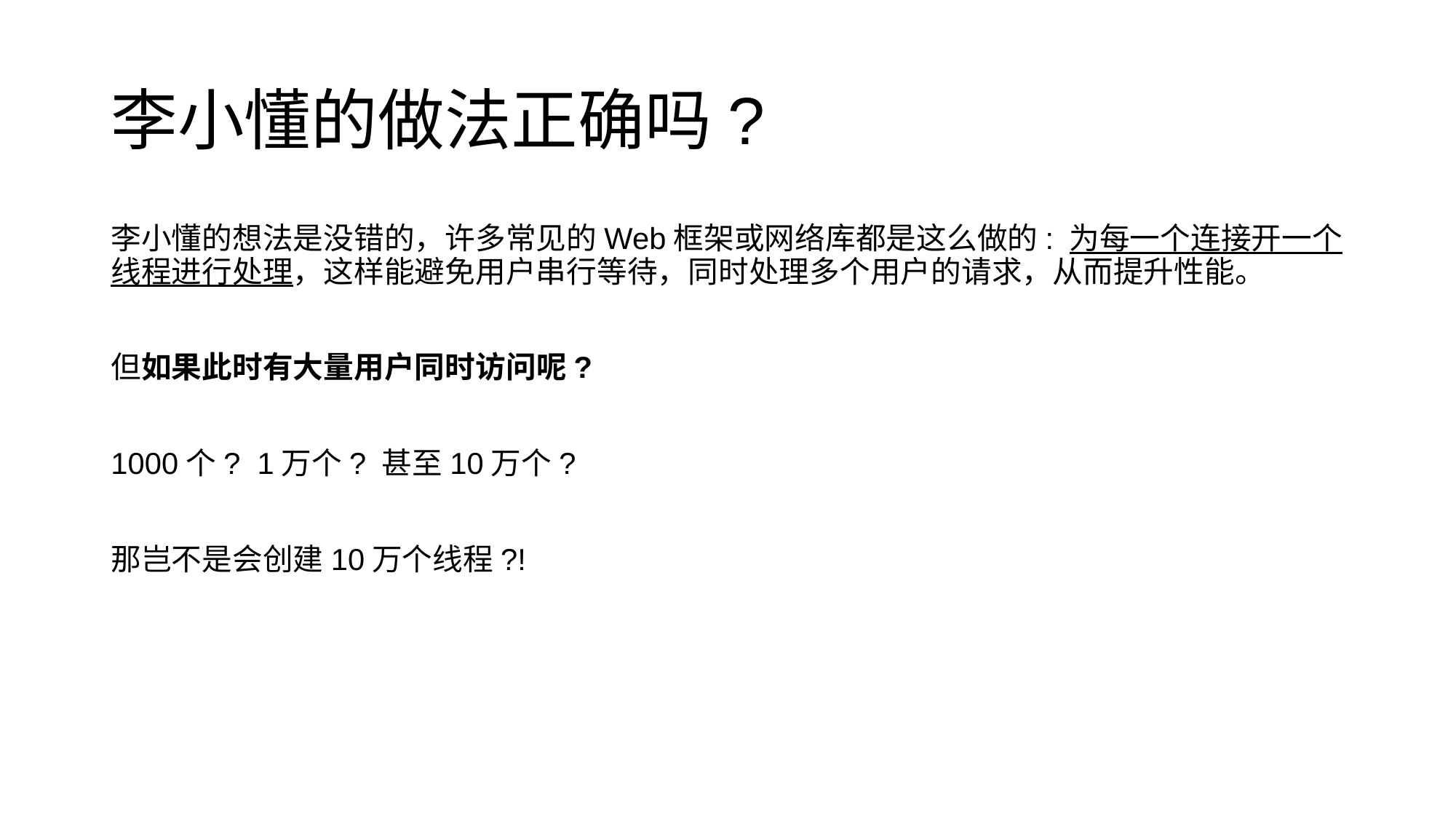

# 李小懂的做法正确吗?
李小懂的想法是没错的，许多常见的Web框架或网络库都是这么做的: 为每一个连接开一个线程进行处理，这样能避免用户串行等待，同时处理多个用户的请求，从而提升性能。

但如果此时有大量用户同时访问呢?

1000个?  1万个? 甚至10万个?

那岂不是会创建10万个线程?!